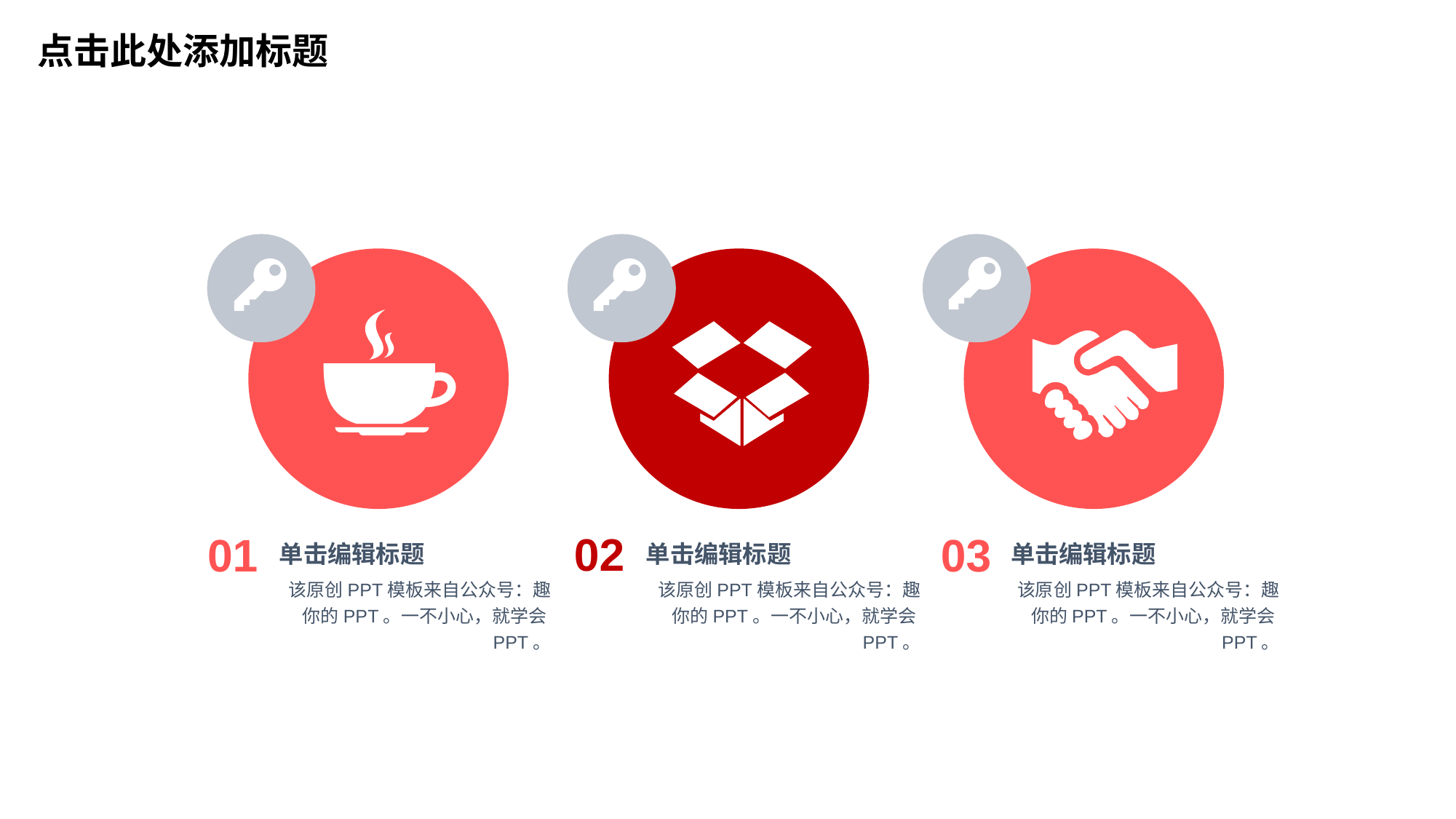

点击此处添加标题

02
01
03
单击编辑标题
单击编辑标题
单击编辑标题
该原创PPT模板来自公众号：趣你的PPT。一不小心，就学会PPT。
该原创PPT模板来自公众号：趣你的PPT。一不小心，就学会PPT。
该原创PPT模板来自公众号：趣你的PPT。一不小心，就学会PPT。